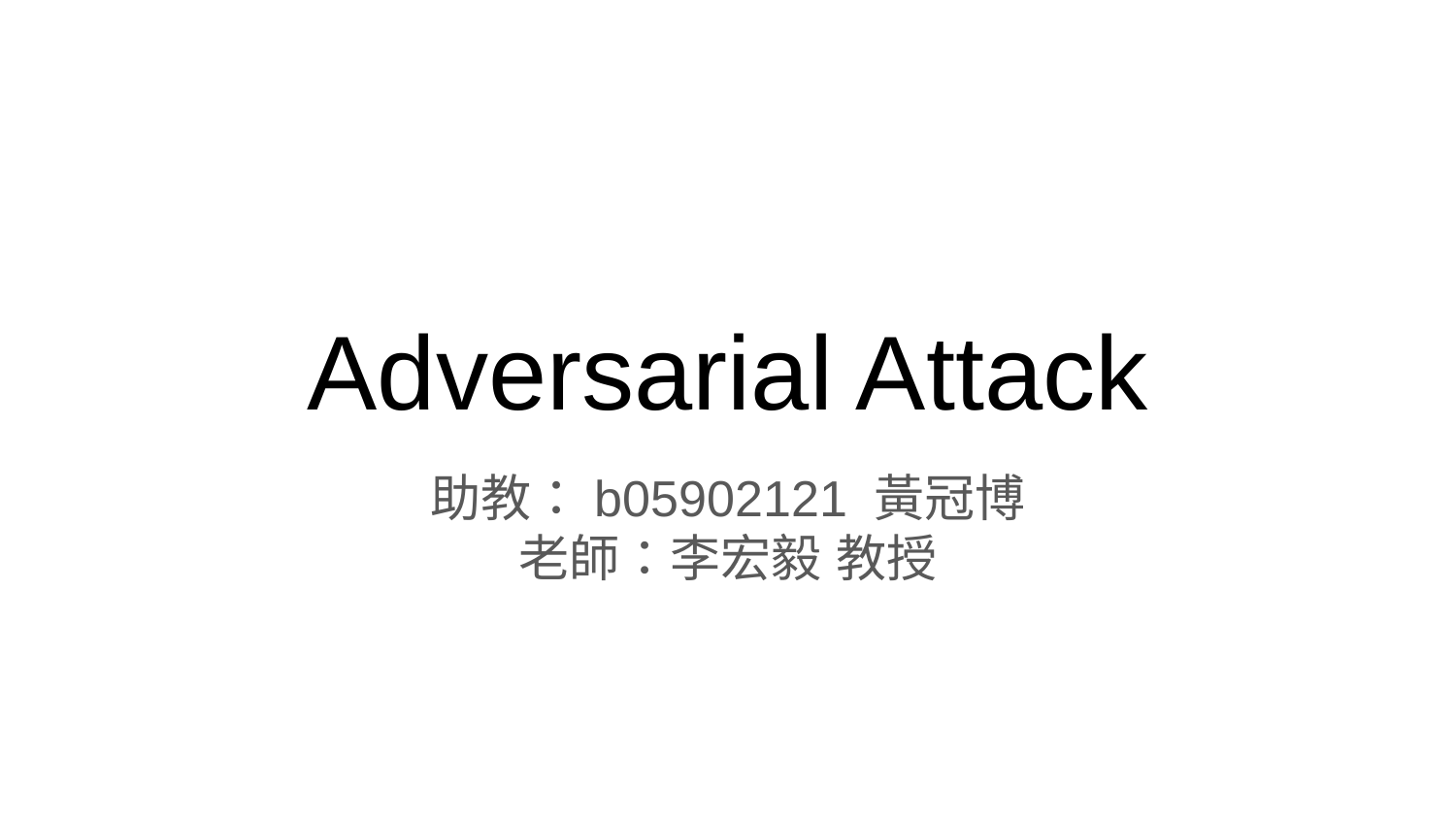

# Adversarial Attack
助教：b05902121 黃冠博
老師：李宏毅 教授